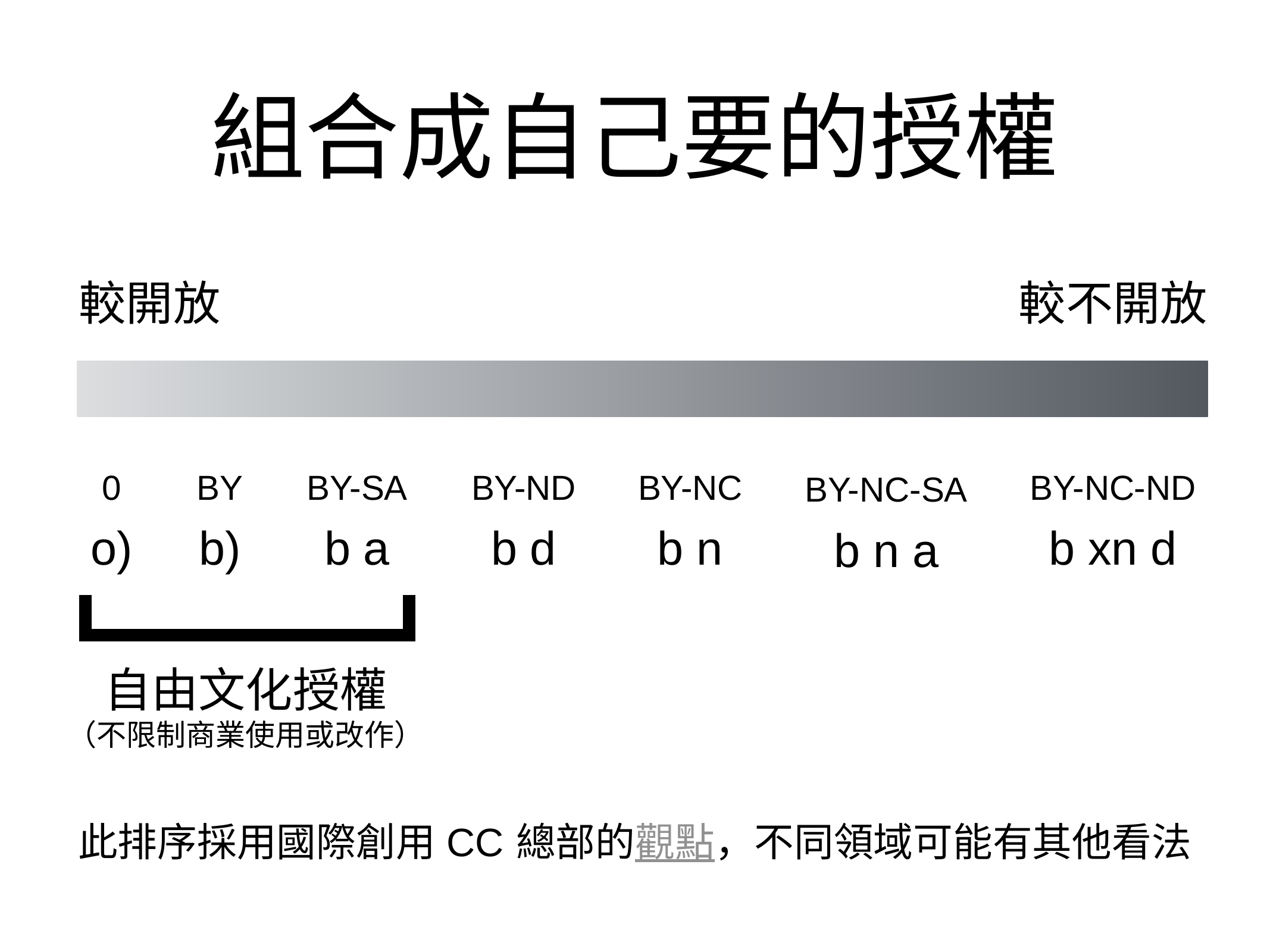

# 組合成自己要的授權
較開放
較不開放

stateof.creativecommons.org
0
o)
BY
b)
BY-SA
b a
BY-ND
b d
BY-NC
b n
BY-NC-ND
b xn d
BY-NC-SA
b n a

自由文化授權
（不限制商業使用或改作）
此排序採用國際創用 CC 總部的觀點，不同領域可能有其他看法